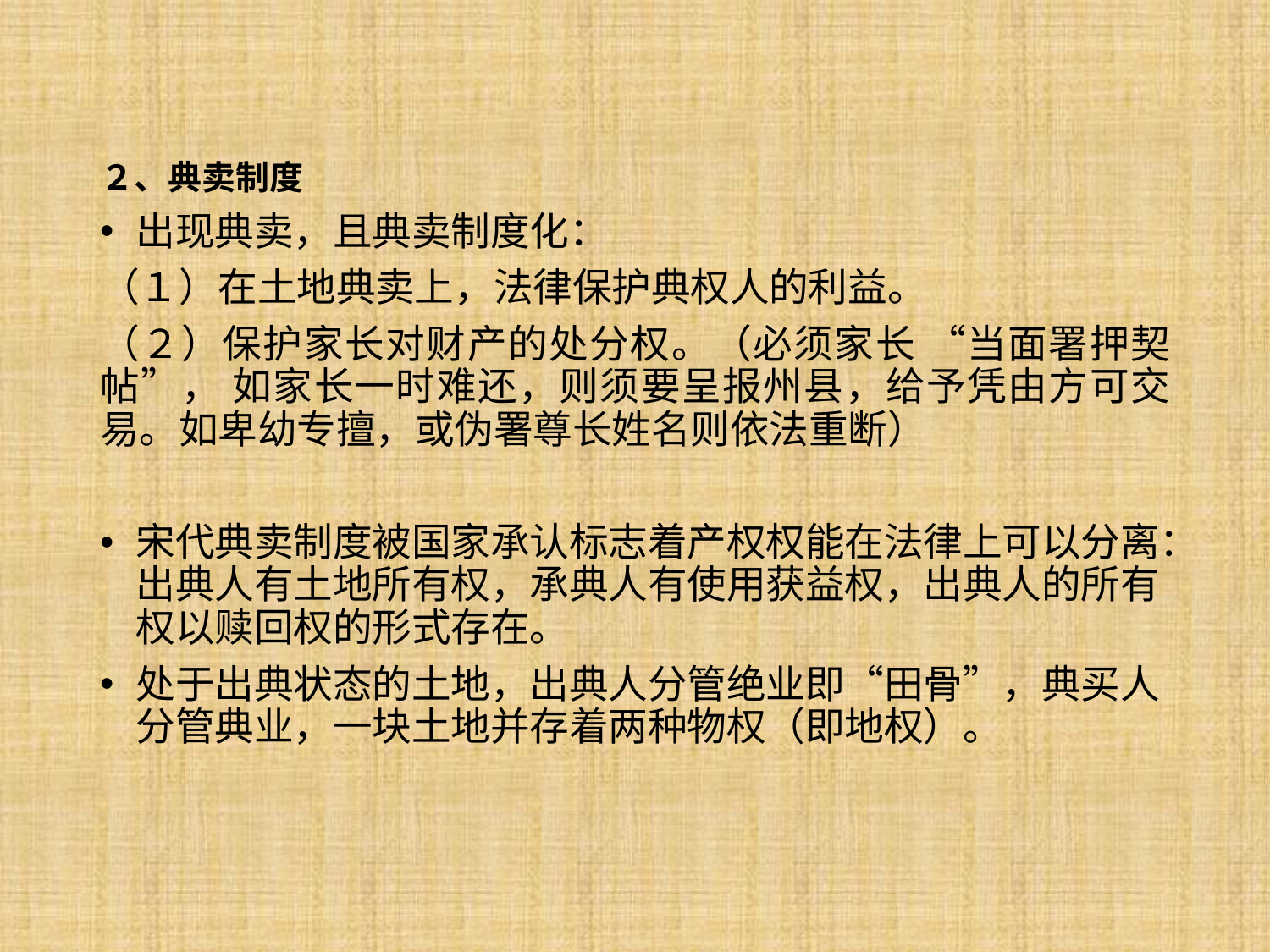

２、典卖制度
出现典卖，且典卖制度化：
（１）在土地典卖上，法律保护典权人的利益。
（２）保护家长对财产的处分权。（必须家长 “当面署押契帖”， 如家长一时难还，则须要呈报州县，给予凭由方可交易。如卑幼专擅，或伪署尊长姓名则依法重断）

宋代典卖制度被国家承认标志着产权权能在法律上可以分离：出典人有土地所有权，承典人有使用获益权，出典人的所有权以赎回权的形式存在。
处于出典状态的土地，出典人分管绝业即“田骨”，典买人分管典业，一块土地并存着两种物权（即地权）。